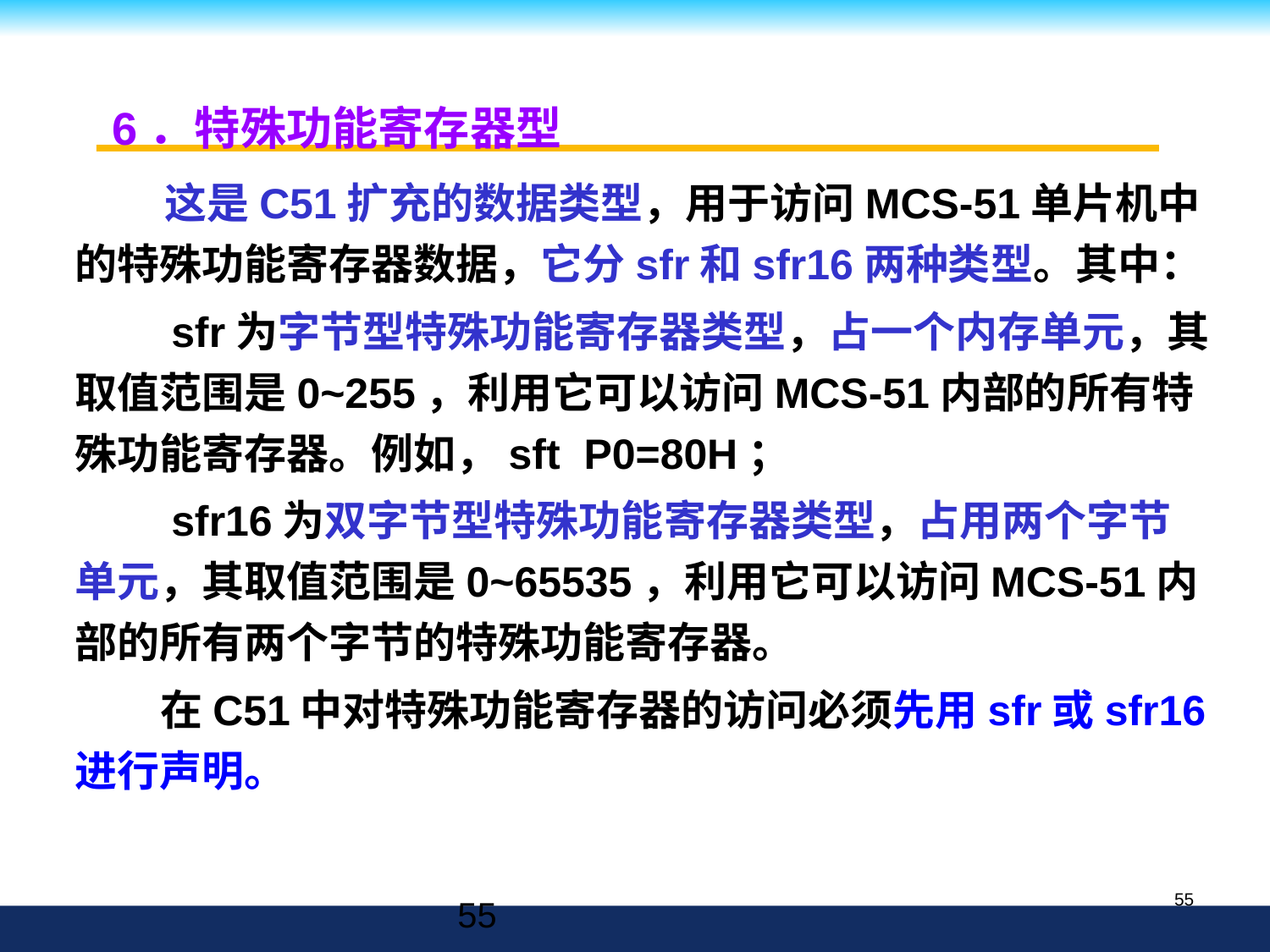

6．特殊功能寄存器型
    这是C51扩充的数据类型，用于访问MCS-51单片机中的特殊功能寄存器数据，它分sfr和sfr16两种类型。其中：
     sfr为字节型特殊功能寄存器类型，占一个内存单元，其取值范围是0~255，利用它可以访问MCS-51内部的所有特殊功能寄存器。例如，sft  P0=80H；
     sfr16为双字节型特殊功能寄存器类型，占用两个字节单元，其取值范围是0~65535，利用它可以访问MCS-51内部的所有两个字节的特殊功能寄存器。
    在C51中对特殊功能寄存器的访问必须先用sfr或sfr16进行声明。
55
55